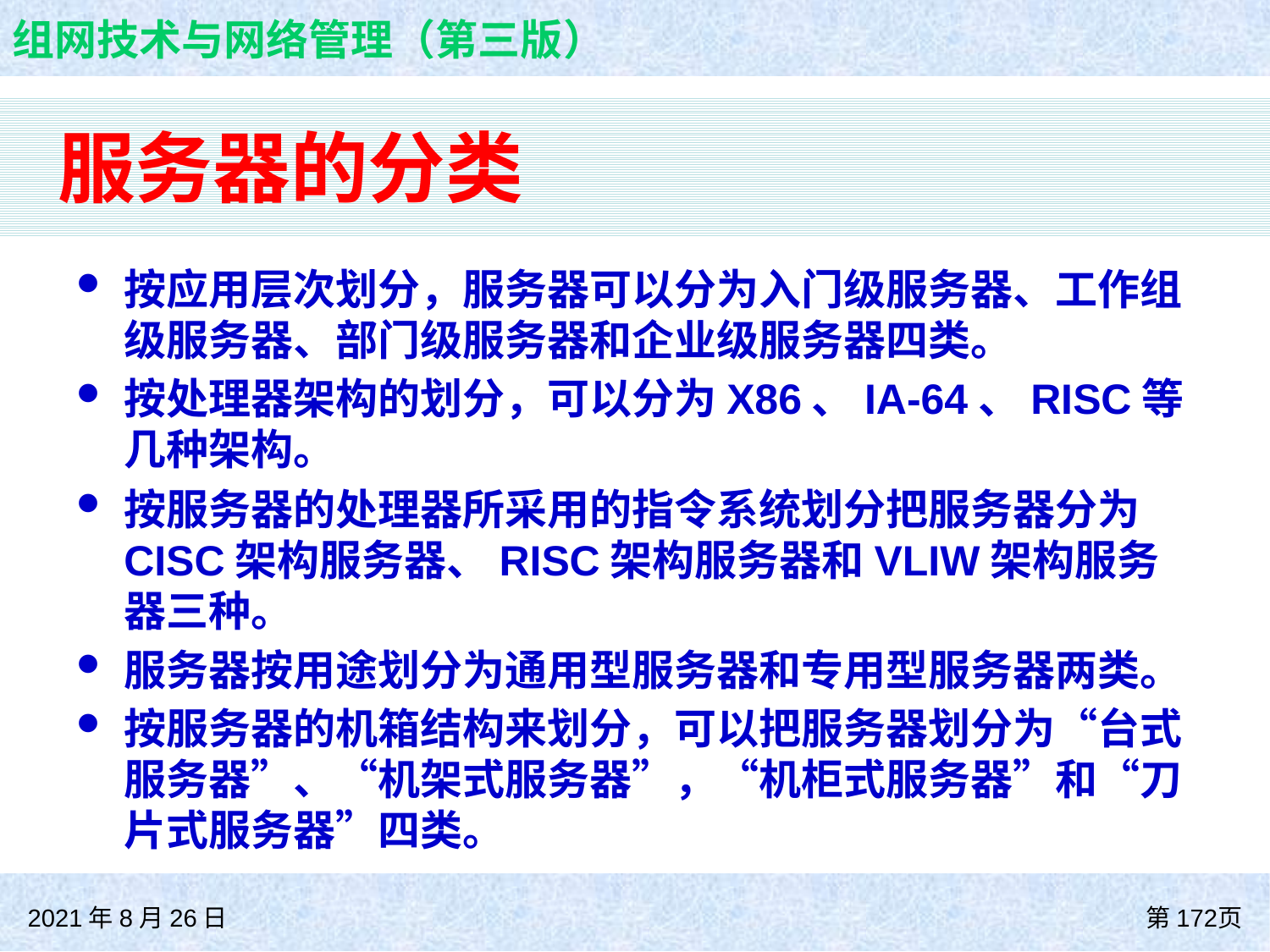

# 服务器的分类
按应用层次划分，服务器可以分为入门级服务器、工作组级服务器、部门级服务器和企业级服务器四类。
按处理器架构的划分，可以分为X86、IA-64、RISC等几种架构。
按服务器的处理器所采用的指令系统划分把服务器分为CISC架构服务器、RISC架构服务器和VLIW架构服务器三种。
服务器按用途划分为通用型服务器和专用型服务器两类。
按服务器的机箱结构来划分，可以把服务器划分为“台式服务器”、“机架式服务器”，“机柜式服务器”和“刀片式服务器”四类。
2021年8月26日
第172页